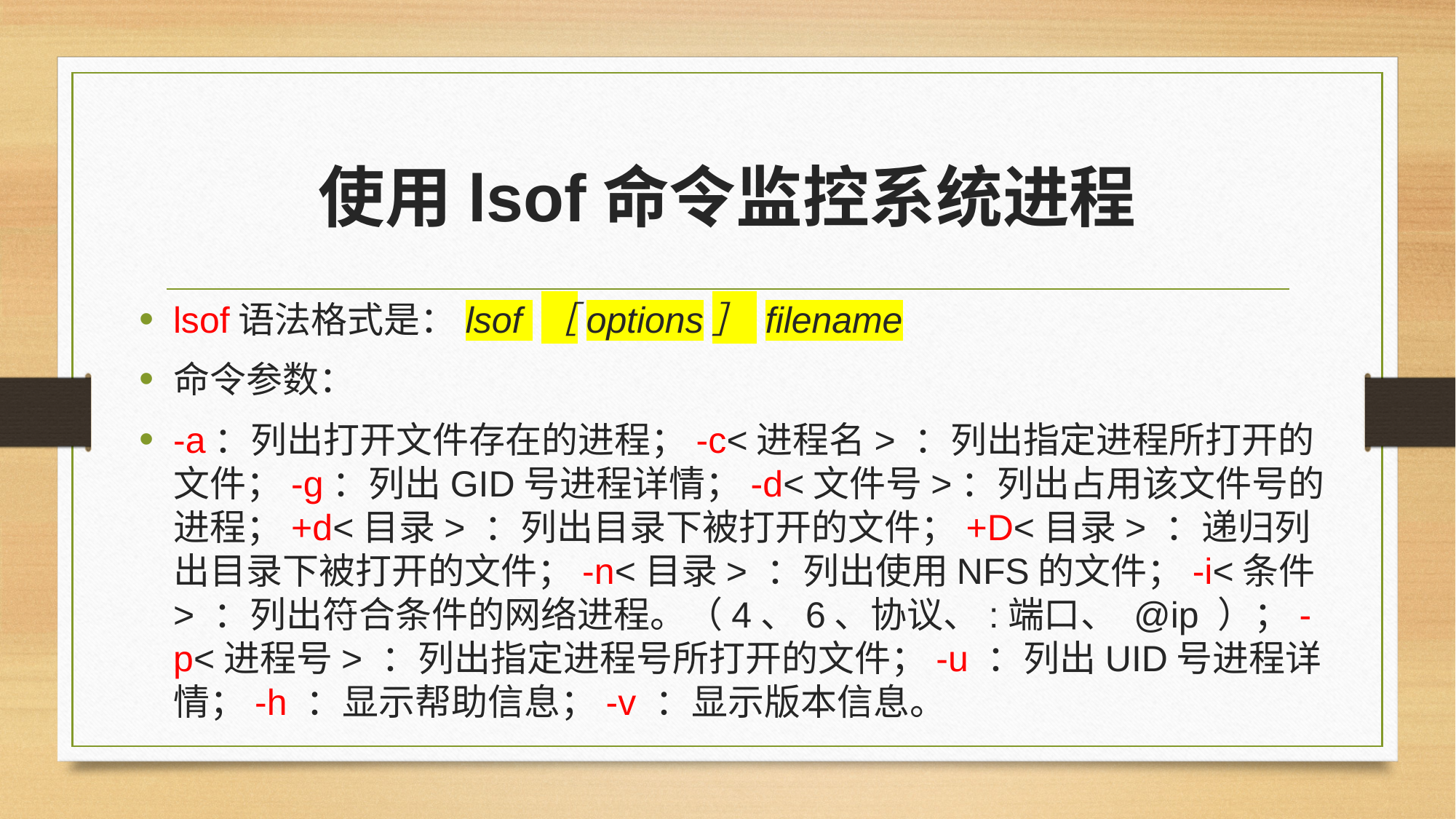

# 使用lsof命令监控系统进程
lsof语法格式是：lsof ［options］ filename
命令参数：
-a：列出打开文件存在的进程；-c<进程名> ：列出指定进程所打开的文件；-g：列出GID号进程详情；-d<文件号>：列出占用该文件号的进程；+d<目录> ：列出目录下被打开的文件；+D<目录> ：递归列出目录下被打开的文件；-n<目录> ：列出使用NFS的文件；-i<条件> ：列出符合条件的网络进程。（4、6、协议、:端口、 @ip ）；-p<进程号> ：列出指定进程号所打开的文件；-u ：列出UID号进程详情；-h ：显示帮助信息；-v ：显示版本信息。